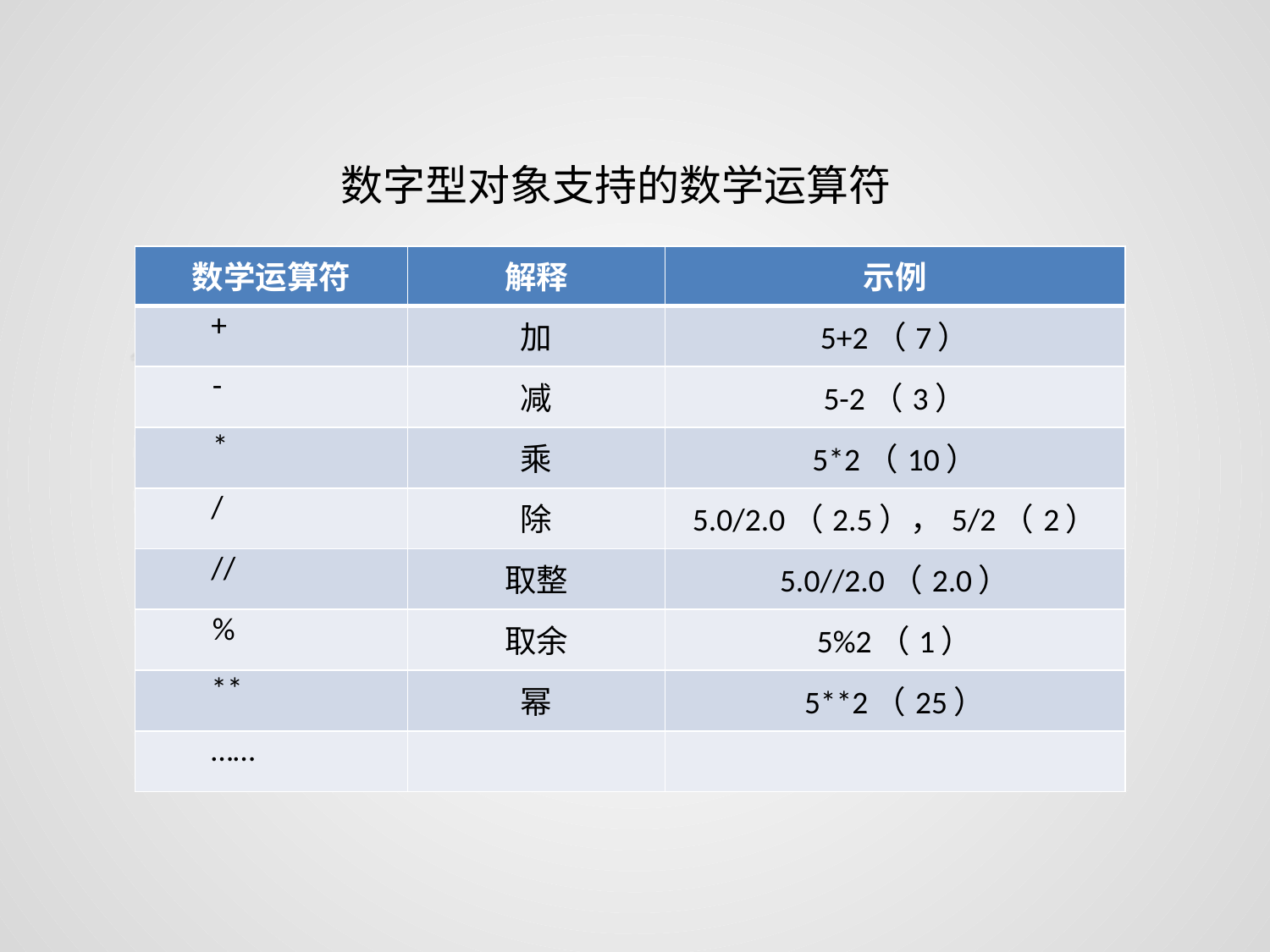

数字型对象支持的数学运算符
| 数学运算符 | 解释 | 示例 |
| --- | --- | --- |
| + | 加 | 5+2（7） |
| - | 减 | 5-2（3） |
| \* | 乘 | 5\*2（10） |
| / | 除 | 5.0/2.0（2.5），5/2（2） |
| // | 取整 | 5.0//2.0（2.0） |
| % | 取余 | 5%2（1） |
| \*\* | 幂 | 5\*\*2（25） |
| …… |  |  |